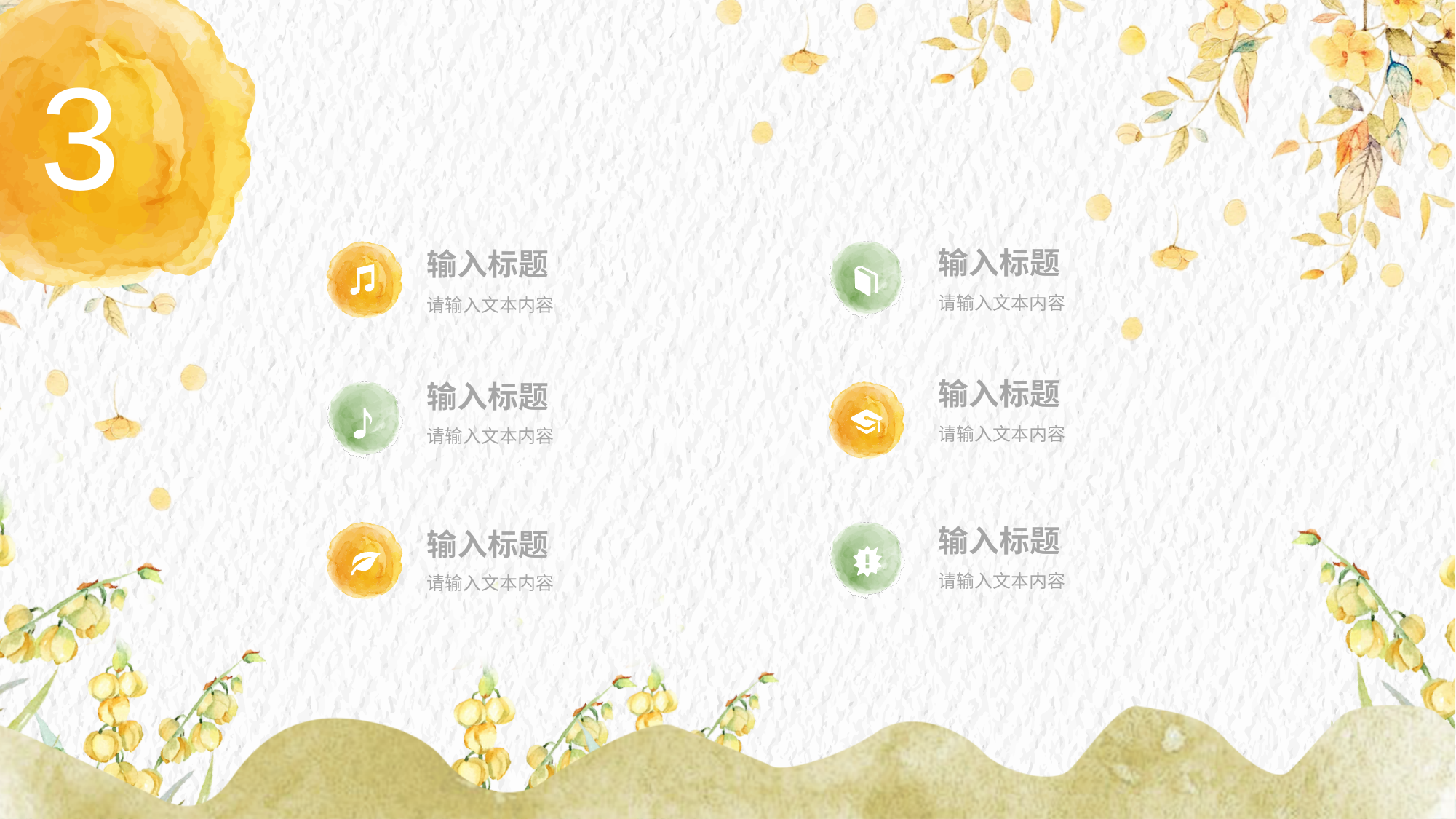

输入标题
输入标题

请输入文本内容
请输入文本内容
输入标题
输入标题

请输入文本内容
请输入文本内容

输入标题
输入标题

请输入文本内容
请输入文本内容